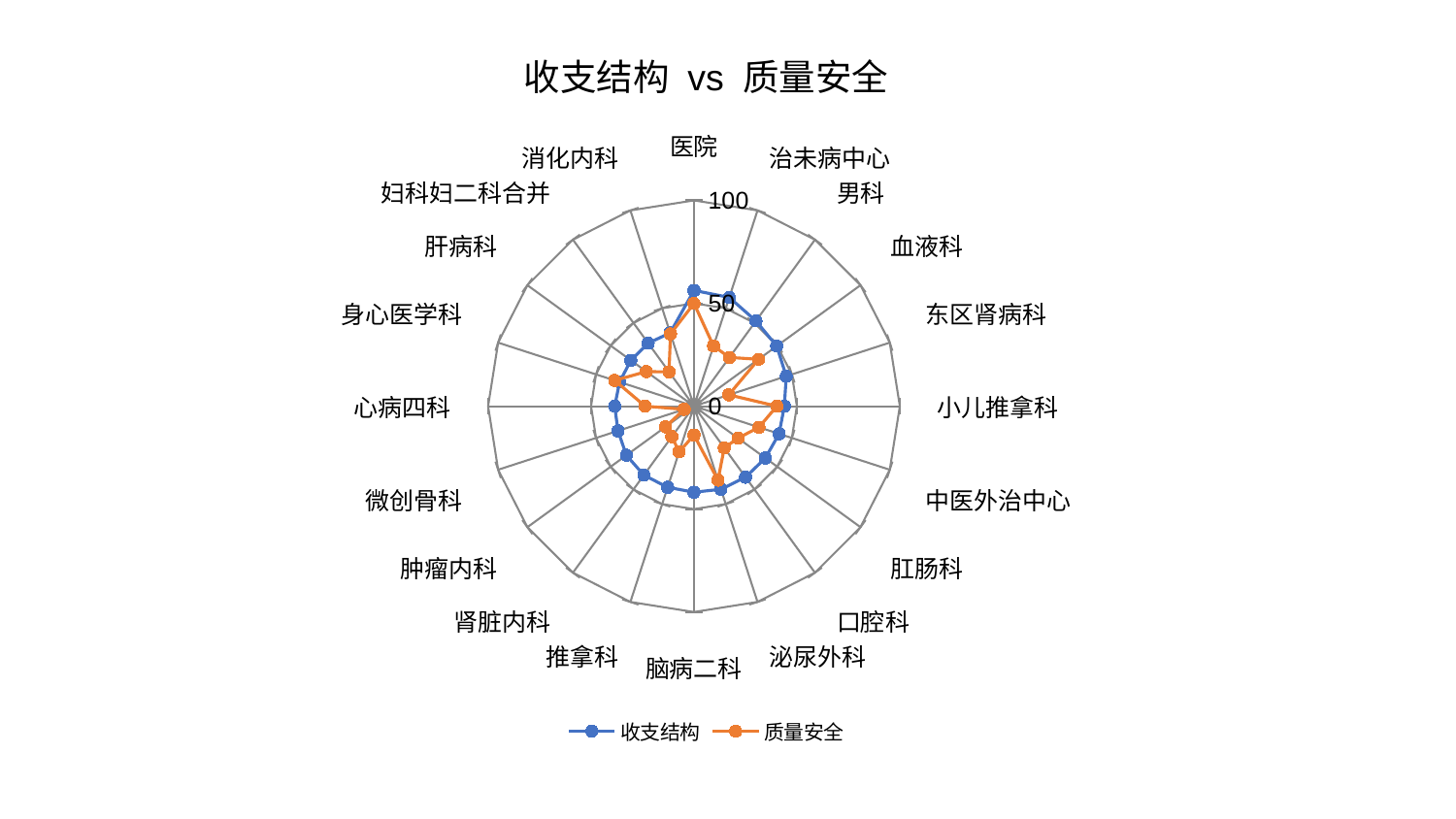

### Chart: 收支结构 vs 质量安全

| Category | 收支结构 | 质量安全 |
|---|---|---|
| 医院 | 56.24436179971337 | 49.92987611387931 |
| 治未病中心 | 55.5594107455046 | 30.790808006644777 |
| 男科 | 51.21173427015644 | 29.30118304213134 |
| 血液科 | 49.723882049658634 | 38.79080087505413 |
| 东区肾病科 | 47.133667079857986 | 17.794192479808874 |
| 小儿推拿科 | 43.91111629974618 | 40.27424241058168 |
| 中医外治中心 | 43.483067166024476 | 33.20863763426998 |
| 肛肠科 | 42.87947547453093 | 26.456840975458817 |
| 口腔科 | 42.655264624939726 | 25.072728954783653 |
| 泌尿外科 | 42.46374406257763 | 37.780727646406675 |
| 脑病二科 | 41.81332266595146 | 14.044816352362426 |
| 推拿科 | 41.446860663986314 | 23.33195528753668 |
| 肾脏内科 | 41.41211627985942 | 18.297074446885507 |
| 肿瘤内科 | 40.57291323414782 | 17.05650696489629 |
| 微创骨科 | 38.80784923805758 | 4.966493239583192 |
| 心病四科 | 38.5054973761996 | 23.73893734971318 |
| 身心医学科 | 37.99518134590964 | 40.46371799532683 |
| 肝病科 | 37.92024036502474 | 28.616342377104655 |
| 妇科妇二科合并 | 37.84002322683784 | 20.608307457209577 |
| 消化内科 | 37.44063292969447 | 36.91602864122024 |
65